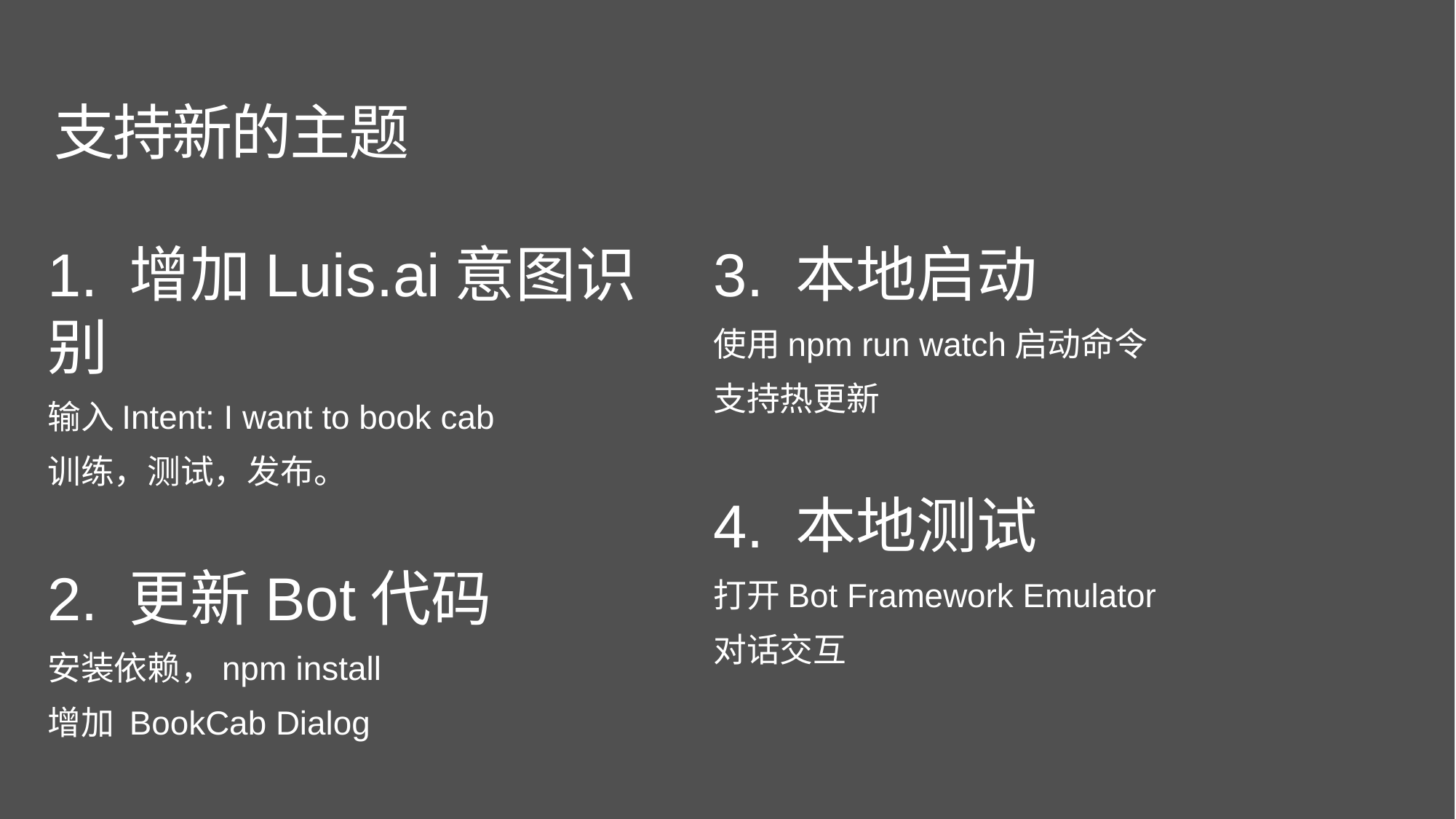

支持新的主题
1. 增加Luis.ai意图识别
输入Intent: I want to book cab
训练，测试，发布。

2. 更新Bot代码
安装依赖，npm install
增加 BookCab Dialog
3. 本地启动
使用npm run watch启动命令
支持热更新

4. 本地测试
打开Bot Framework Emulator
对话交互